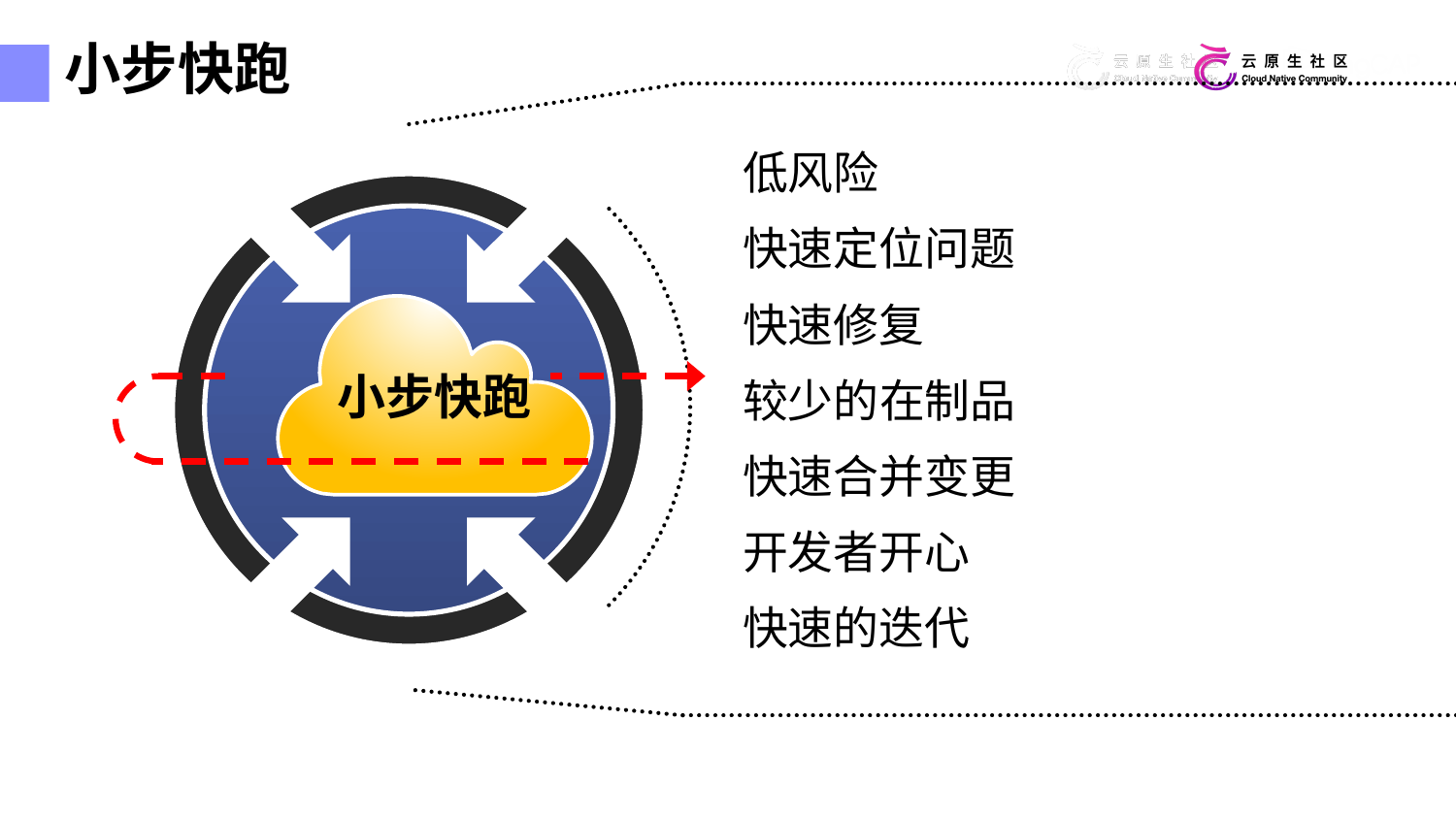

小步快跑

低风险
快速定位问题
快速修复
较少的在制品
快速合并变更
开发者开心
快速的迭代

小步快跑

小步快跑